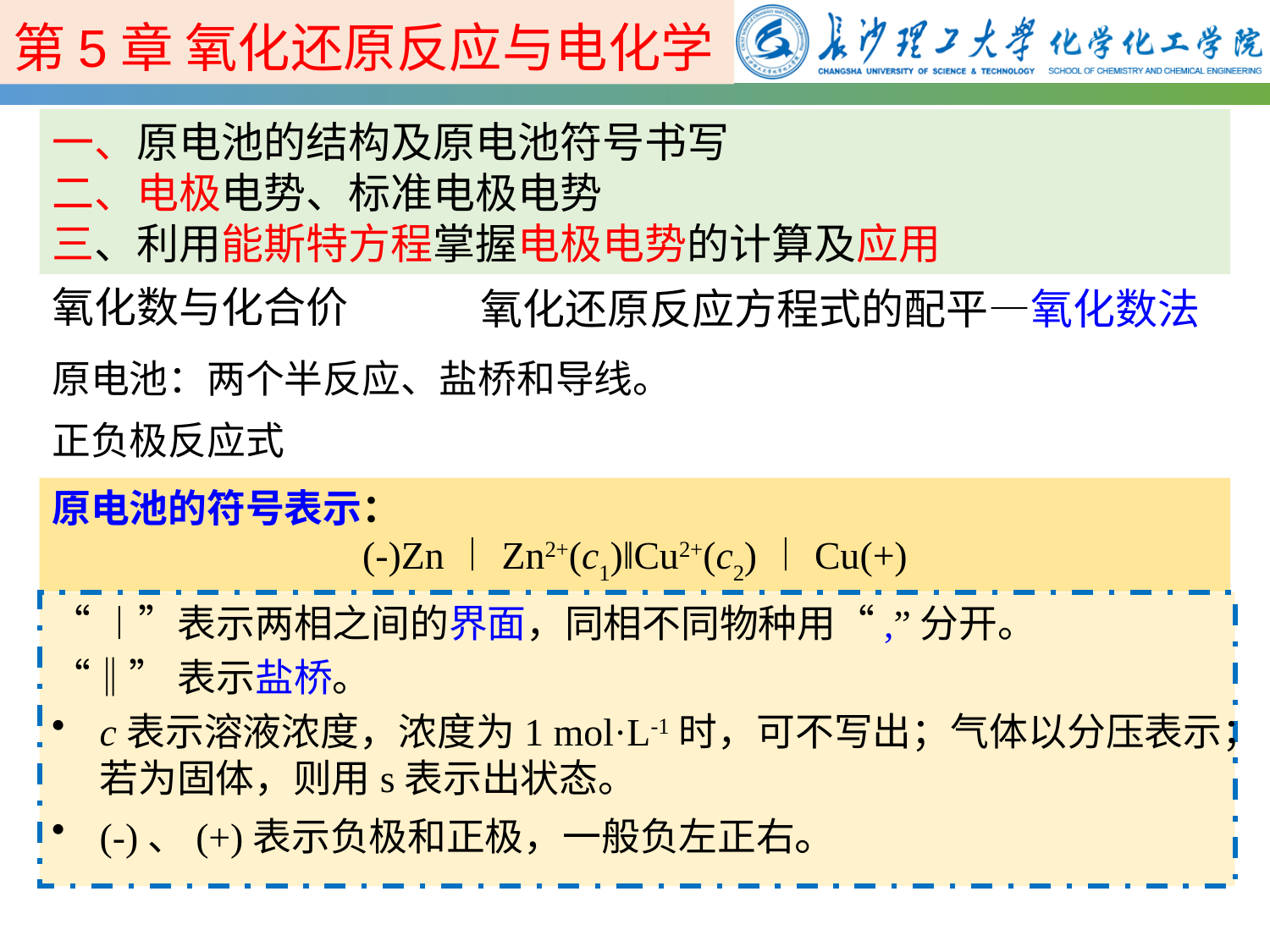

第5章 氧化还原反应与电化学
一、原电池的结构及原电池符号书写
二、电极电势、标准电极电势
三、利用能斯特方程掌握电极电势的计算及应用
氧化数与化合价
氧化还原反应方程式的配平—氧化数法
原电池：两个半反应、盐桥和导线。
正负极反应式
原电池的符号表示：
(-)Zn︱Zn2+(c1)‖Cu2+(c2)︱Cu(+)
“︱”表示两相之间的界面，同相不同物种用“,”分开。
“‖”表示盐桥。
c表示溶液浓度，浓度为1 mol·L-1时，可不写出；气体以分压表示；若为固体，则用s表示出状态。
(-)、(+)表示负极和正极，一般负左正右。

23